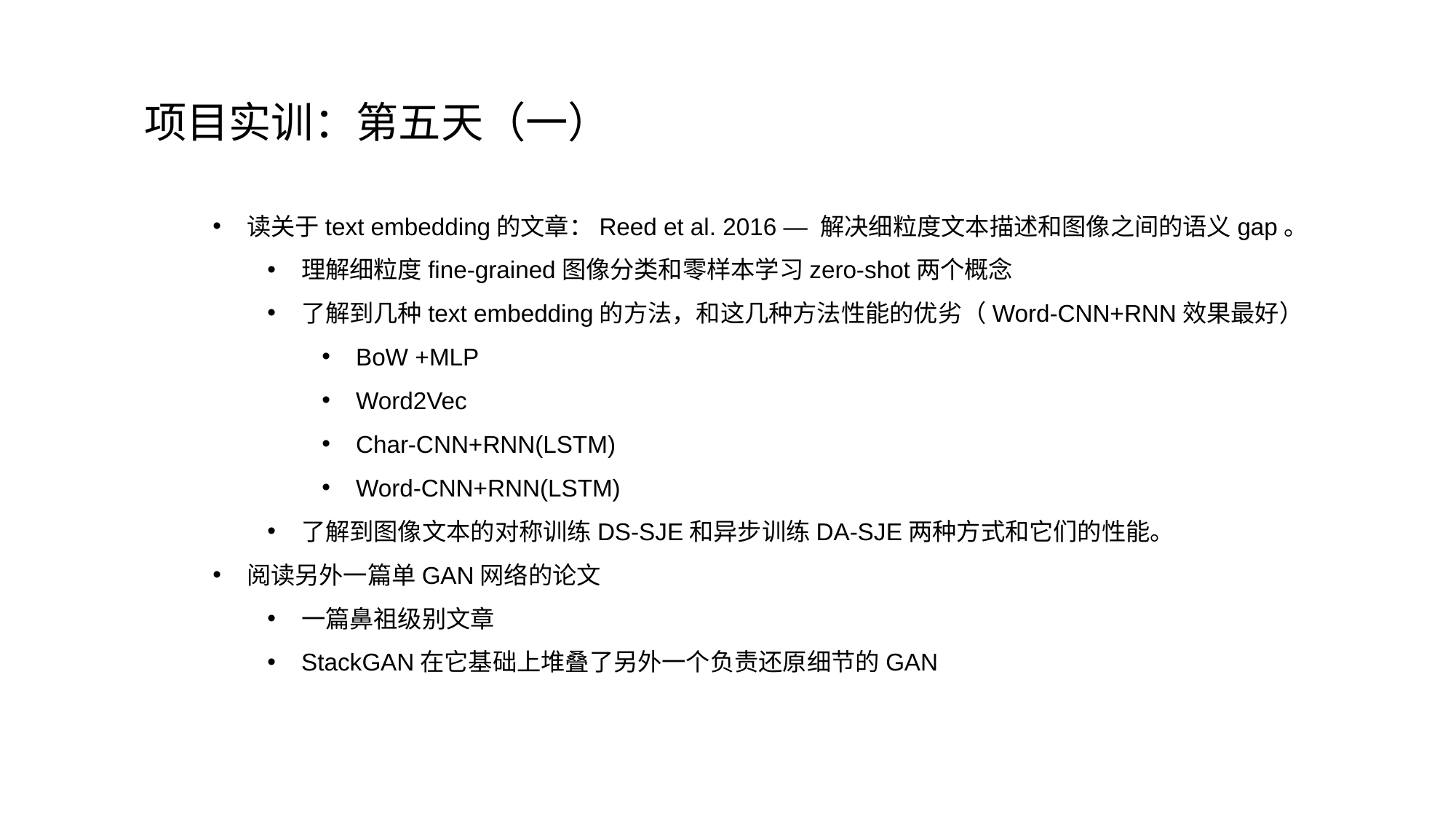

项目实训：第五天（一）
读关于text embedding的文章：Reed et al. 2016 — 解决细粒度文本描述和图像之间的语义gap。
理解细粒度fine-grained图像分类和零样本学习zero-shot两个概念
了解到几种text embedding的方法，和这几种方法性能的优劣（Word-CNN+RNN效果最好）
BoW +MLP
Word2Vec
Char-CNN+RNN(LSTM)
Word-CNN+RNN(LSTM)
了解到图像文本的对称训练DS-SJE和异步训练DA-SJE两种方式和它们的性能。
阅读另外一篇单GAN网络的论文
一篇鼻祖级别文章
StackGAN在它基础上堆叠了另外一个负责还原细节的GAN